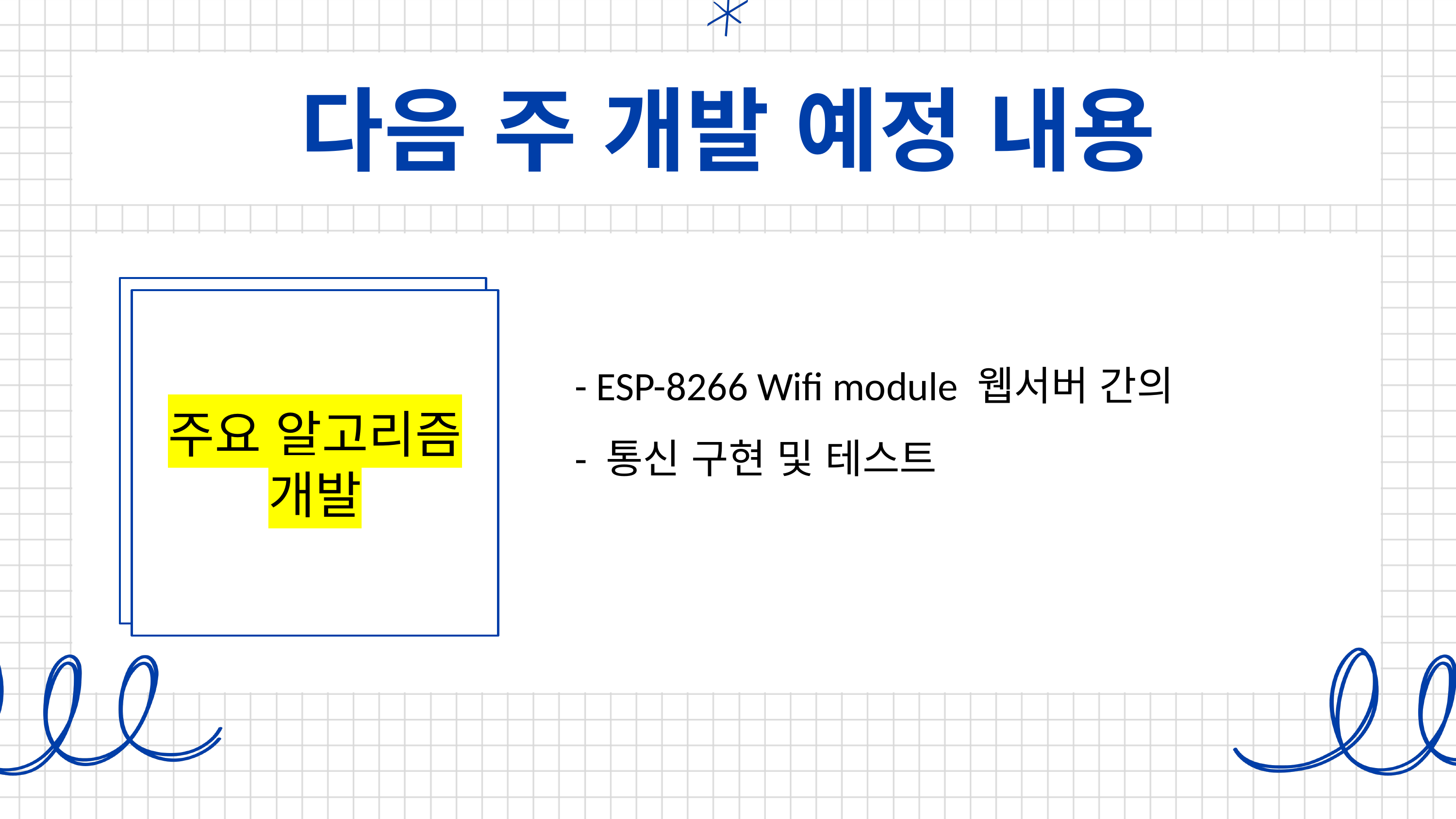

다음 주 개발 예정 내용

적용되는
세부 기술 목록
주요 알고리즘
개발
- ESP-8266 Wifi module 웹서버 간의
- 통신 구현 및 테스트